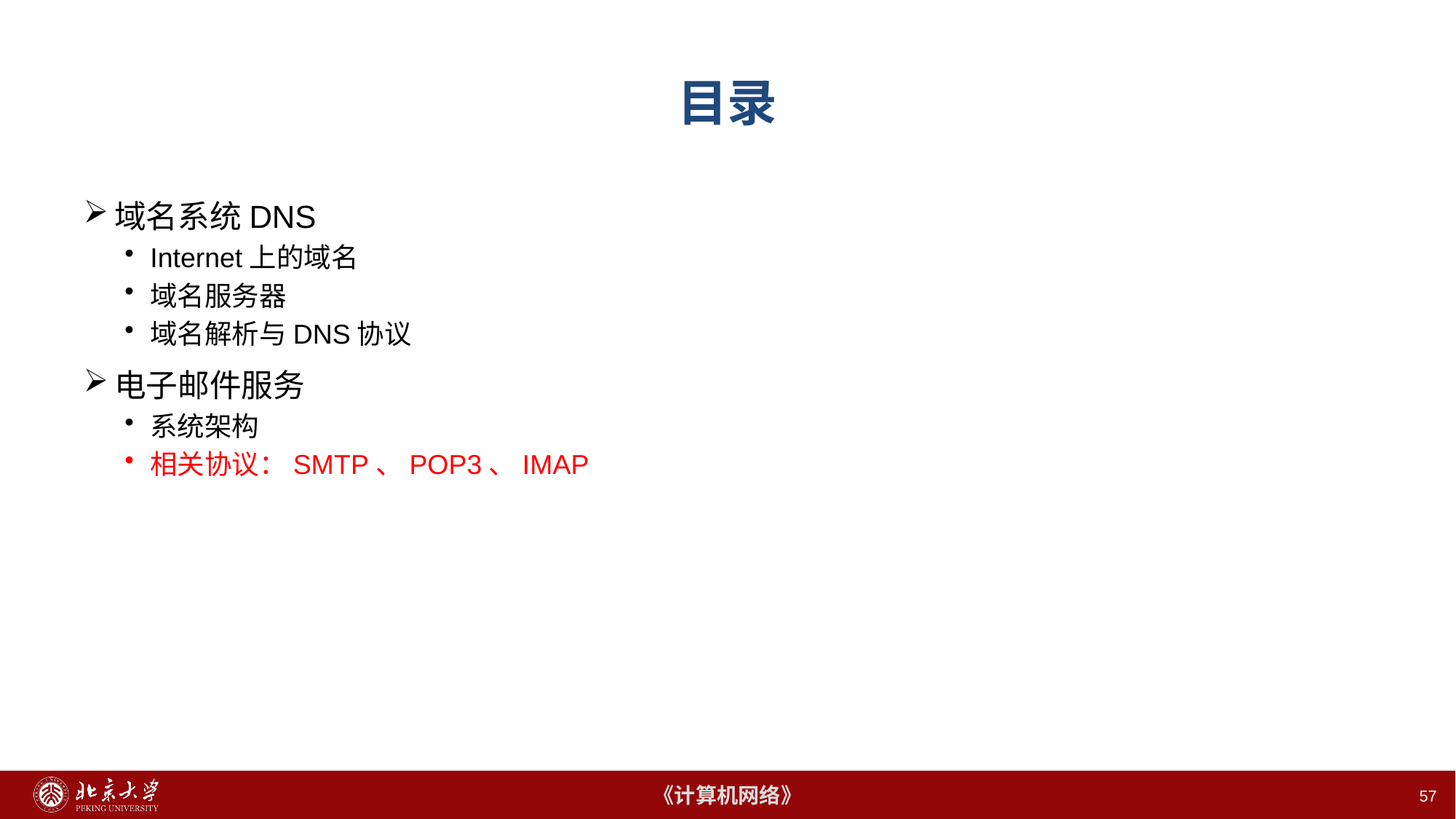

# 目录
域名系统DNS
Internet上的域名
域名服务器
域名解析与DNS协议
电子邮件服务
系统架构
相关协议：SMTP、POP3、IMAP

57